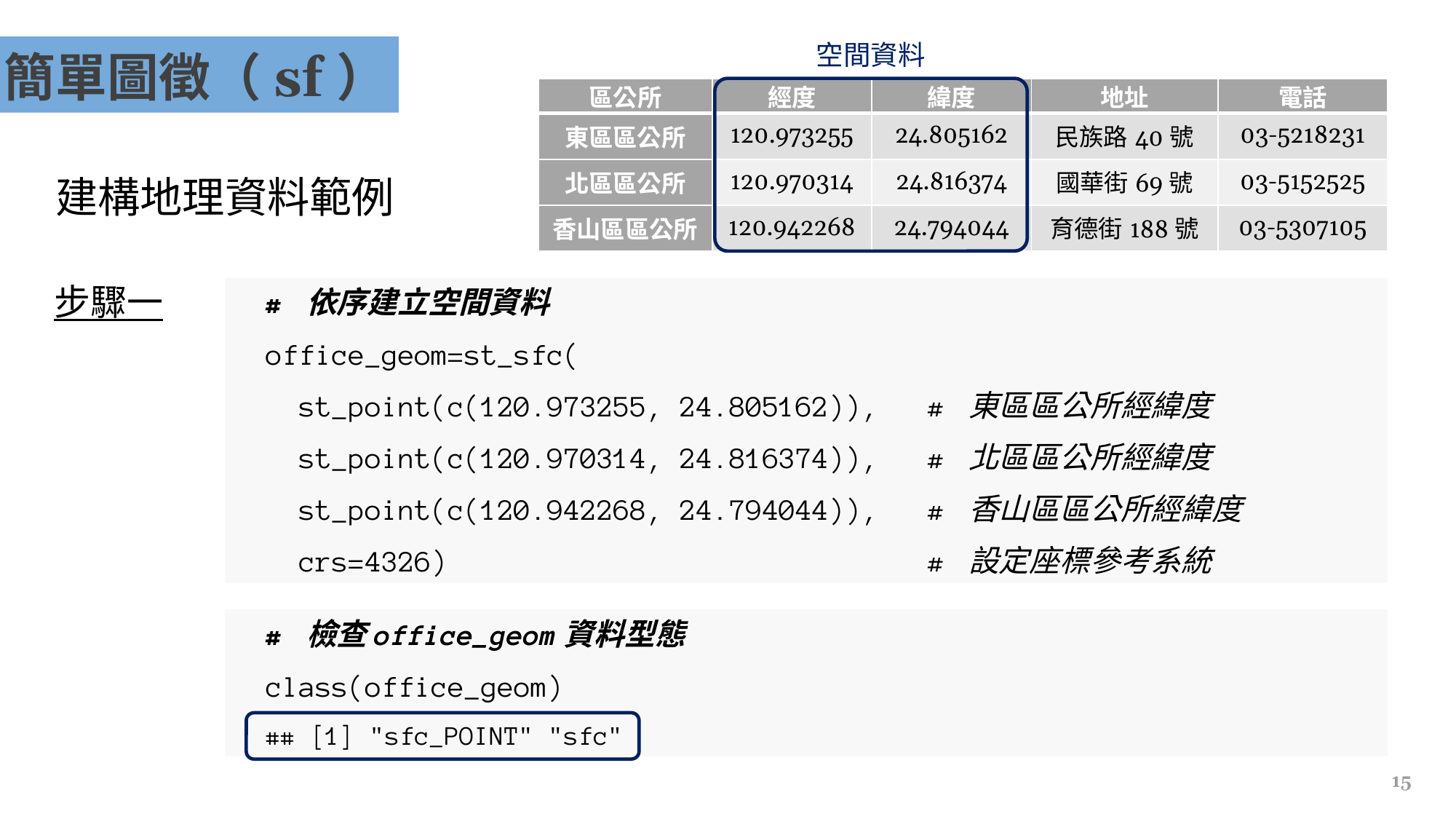

空間資料
簡單圖徵（sf）
| 區公所 | 經度 | 緯度 | 地址 | 電話 |
| --- | --- | --- | --- | --- |
| 東區區公所 | 120.973255 | 24.805162 | 民族路40號 | 03-5218231 |
| 北區區公所 | 120.970314 | 24.816374 | 國華街69號 | 03-5152525 |
| 香山區區公所 | 120.942268 | 24.794044 | 育德街188號 | 03-5307105 |

建構地理資料範例
步驟一
# 依序建立空間資料
office_geom=st_sfc(
  st_point(c(120.973255, 24.805162)),   # 東區區公所經緯度
  st_point(c(120.970314, 24.816374)),   # 北區區公所經緯度
  st_point(c(120.942268, 24.794044)),   # 香山區區公所經緯度
  crs=4326)                             # 設定座標參考系統
# 檢查office_geom資料型態
class(office_geom)
## [1] "sfc_POINT" "sfc"

15